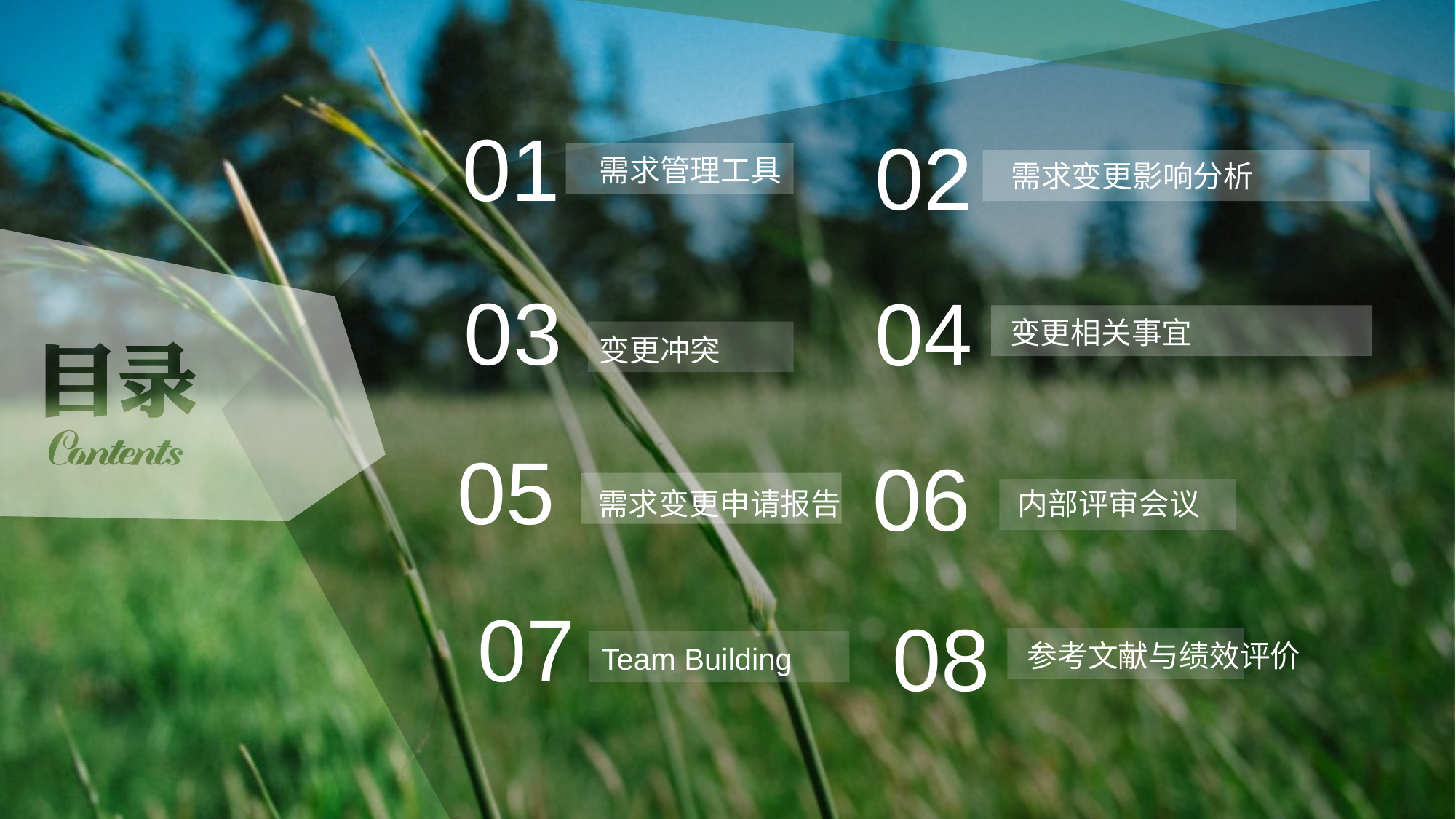

01
02

需求管理工具

需求变更影响分析

03
04

变更相关事宜

变更冲突
05
06

内部评审会议
需求变更申请报告

07
08

参考文献与绩效评价
Team Building